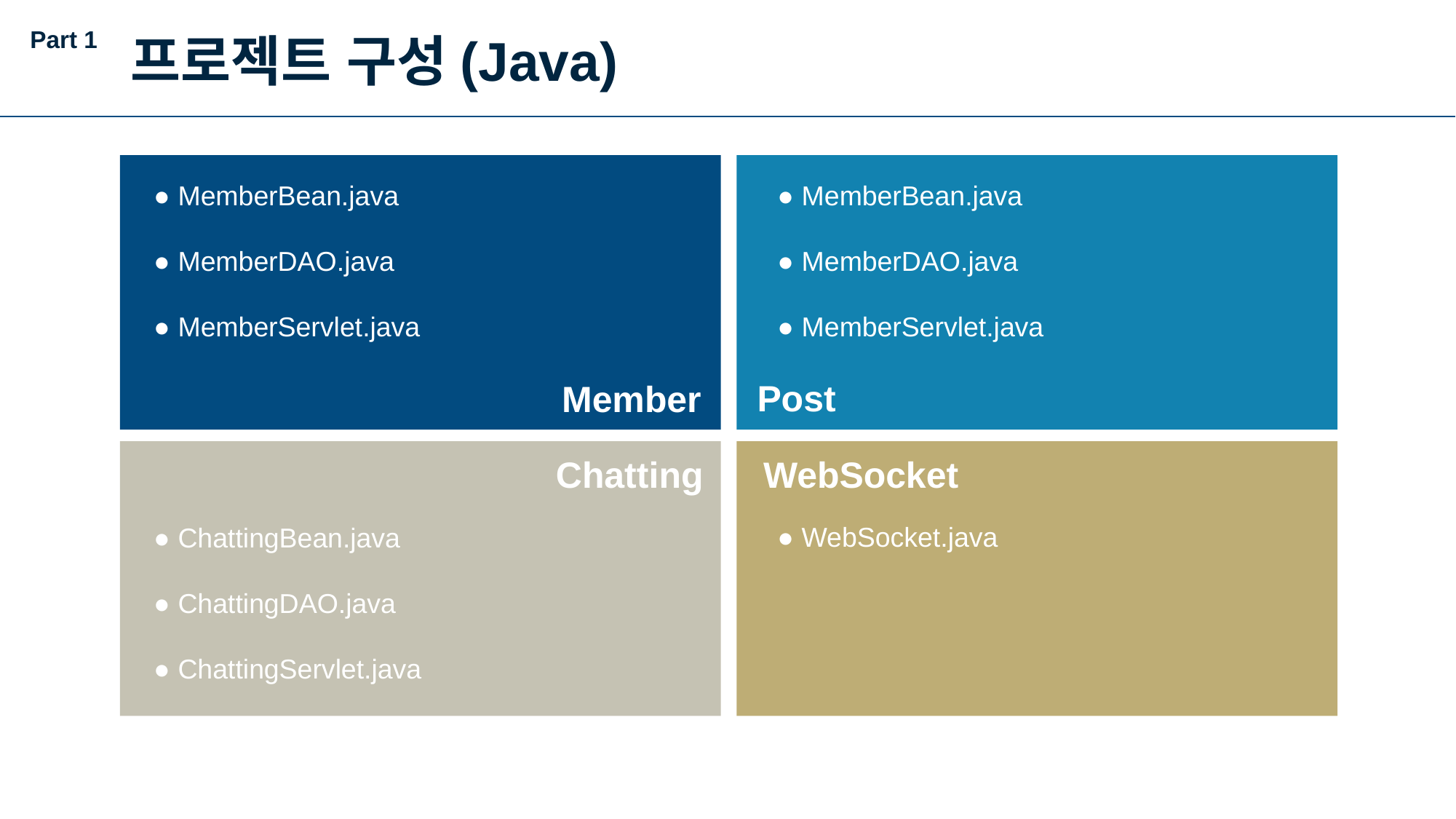

Part 1
프로젝트 구성(Java)

● MemberBean.java

● MemberDAO.java

● MemberServlet.java
● MemberBean.java

● MemberDAO.java

● MemberServlet.java
Post
Member
WebSocket
Chatting
● WebSocket.java
● ChattingBean.java

● ChattingDAO.java

● ChattingServlet.java